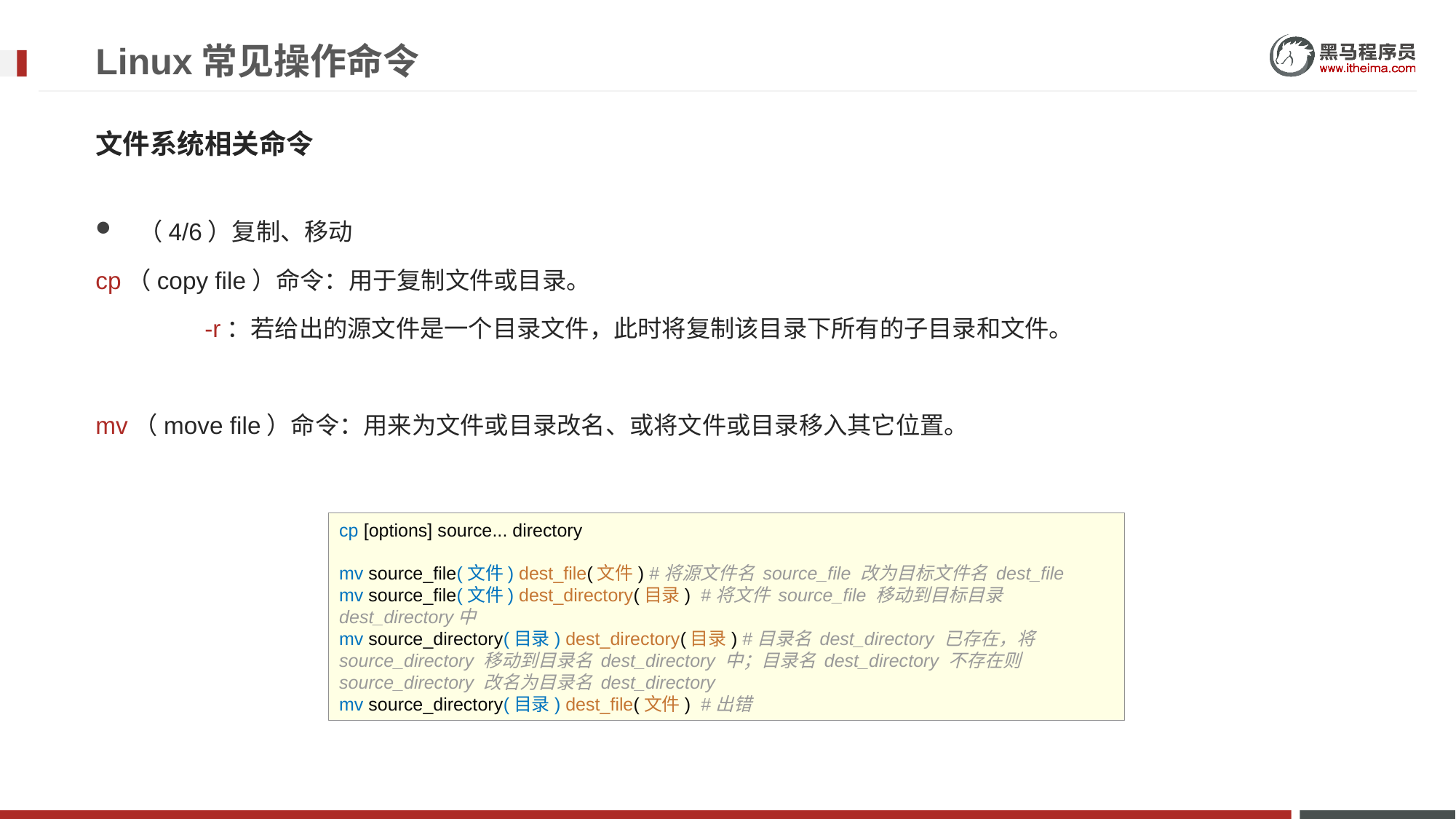

# Linux常见操作命令
文件系统相关命令
（4/6）复制、移动
cp（copy file）命令：用于复制文件或目录。
	-r：若给出的源文件是一个目录文件，此时将复制该目录下所有的子目录和文件。

mv（move file）命令：用来为文件或目录改名、或将文件或目录移入其它位置。

cp [options] source... directory
mv source_file(文件) dest_file(文件) #将源文件名 source_file 改为目标文件名 dest_file
mv source_file(文件) dest_directory(目录)  #将文件 source_file 移动到目标目录 dest_directory中
mv source_directory(目录) dest_directory(目录) #目录名 dest_directory 已存在，将 source_directory 移动到目录名 dest_directory 中；目录名 dest_directory 不存在则 source_directory 改名为目录名 dest_directory
mv source_directory(目录) dest_file(文件)  #出错